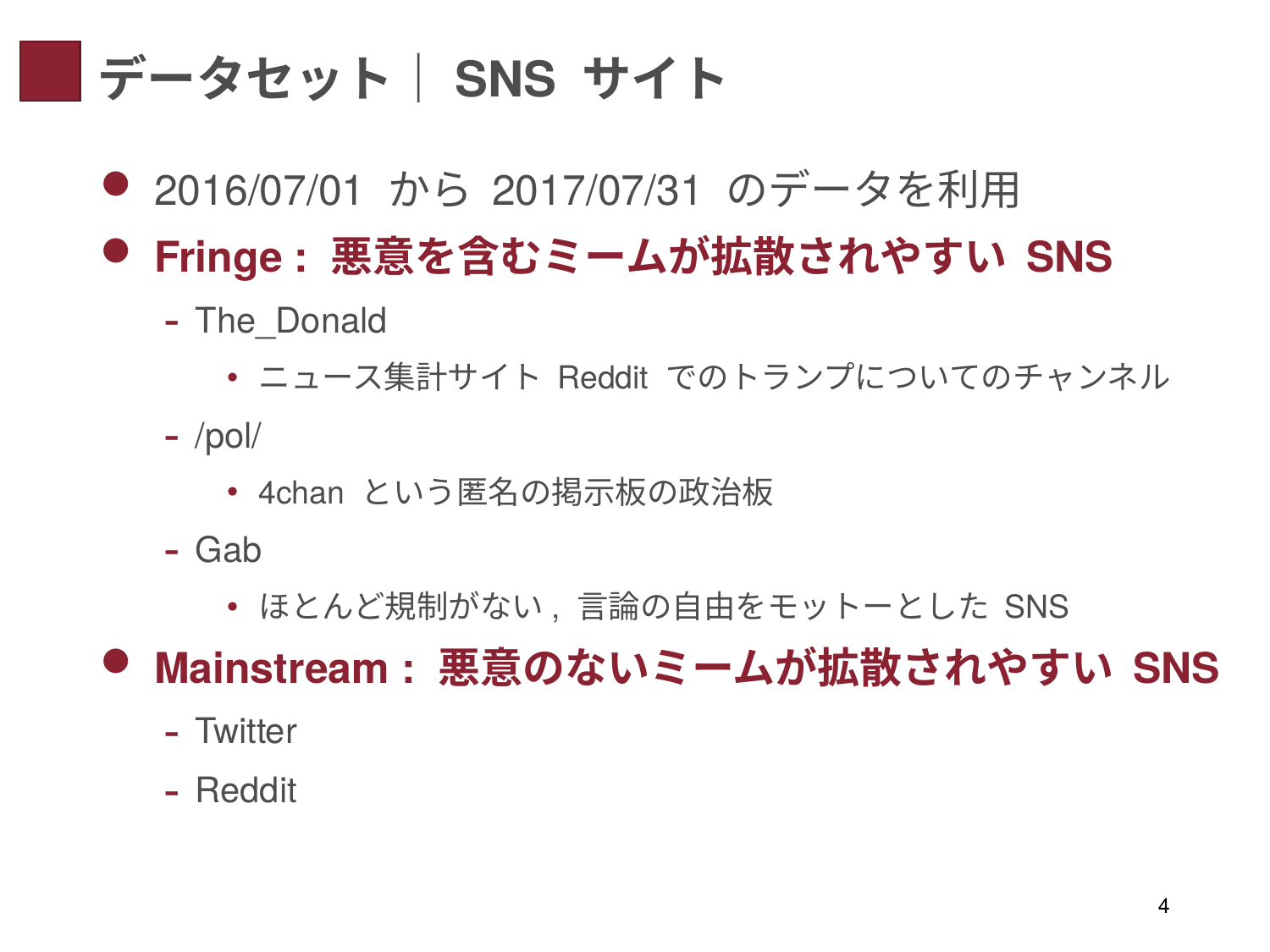

# データセット｜SNS サイト
 2016/07/01 から 2017/07/31 のデータを利用
 Fringe : 悪意を含むミームが拡散されやすい SNS
The_Donald
ニュース集計サイト Reddit でのトランプについてのチャンネル
/pol/
4chan という匿名の掲示板の政治板
Gab
ほとんど規制がない, 言論の自由をモットーとした SNS
 Mainstream : 悪意のないミームが拡散されやすい SNS
Twitter
Reddit

4